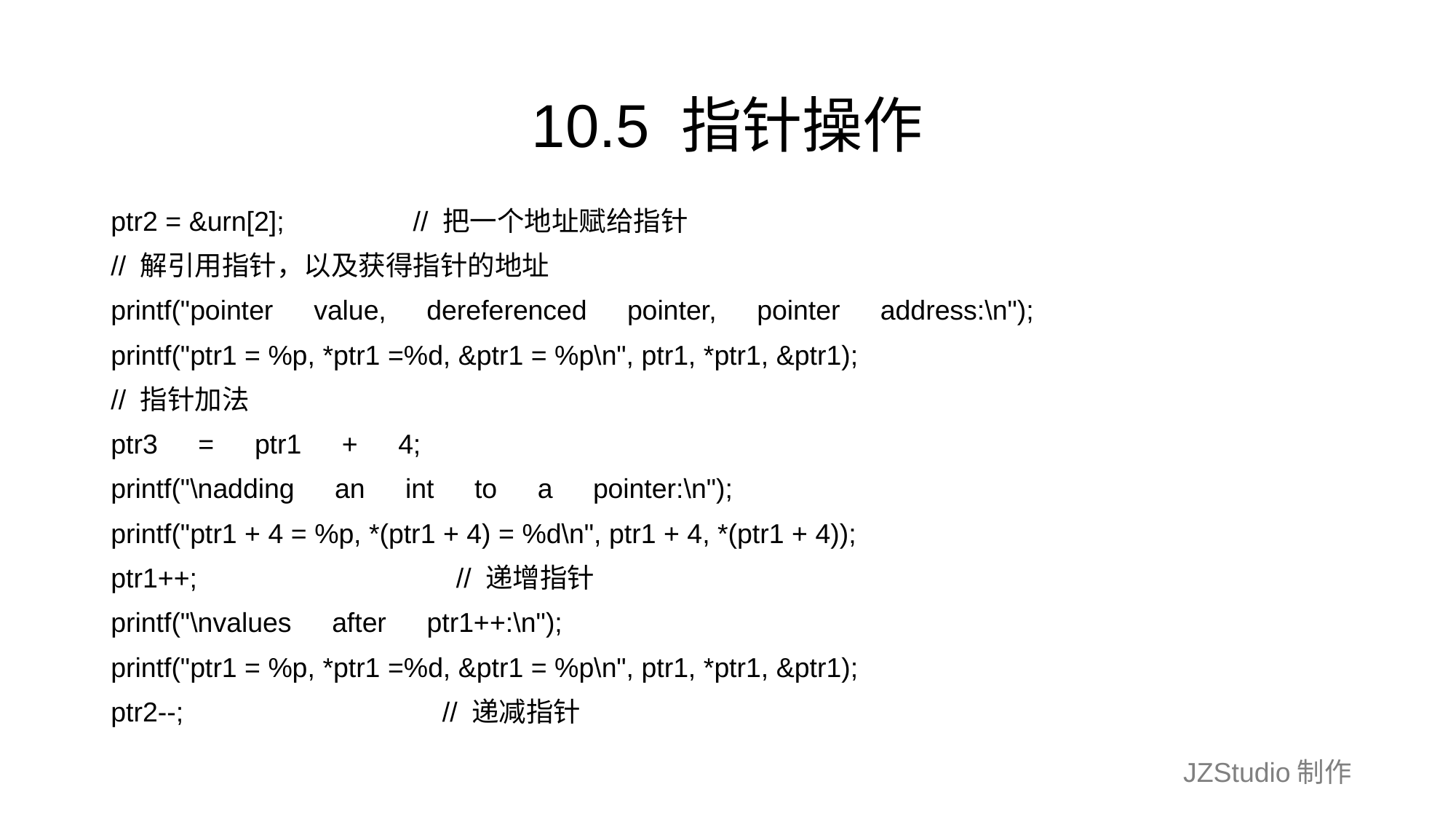

# 10.5 指针操作
ptr2 = &urn[2];　　　　 // 把一个地址赋给指针
// 解引用指针，以及获得指针的地址
printf("pointer　value,　dereferenced　pointer,　pointer　address:\n");
printf("ptr1 = %p, *ptr1 =%d, &ptr1 = %p\n", ptr1, *ptr1, &ptr1);
// 指针加法
ptr3　=　ptr1　+　4;
printf("\nadding　an　int　to　a　pointer:\n");
printf("ptr1 + 4 = %p, *(ptr1 + 4) = %d\n", ptr1 + 4, *(ptr1 + 4));
ptr1++;　　　　　　　　　// 递增指针
printf("\nvalues　after　ptr1++:\n");
printf("ptr1 = %p, *ptr1 =%d, &ptr1 = %p\n", ptr1, *ptr1, &ptr1);
ptr2--;　　　　　　　　　// 递减指针